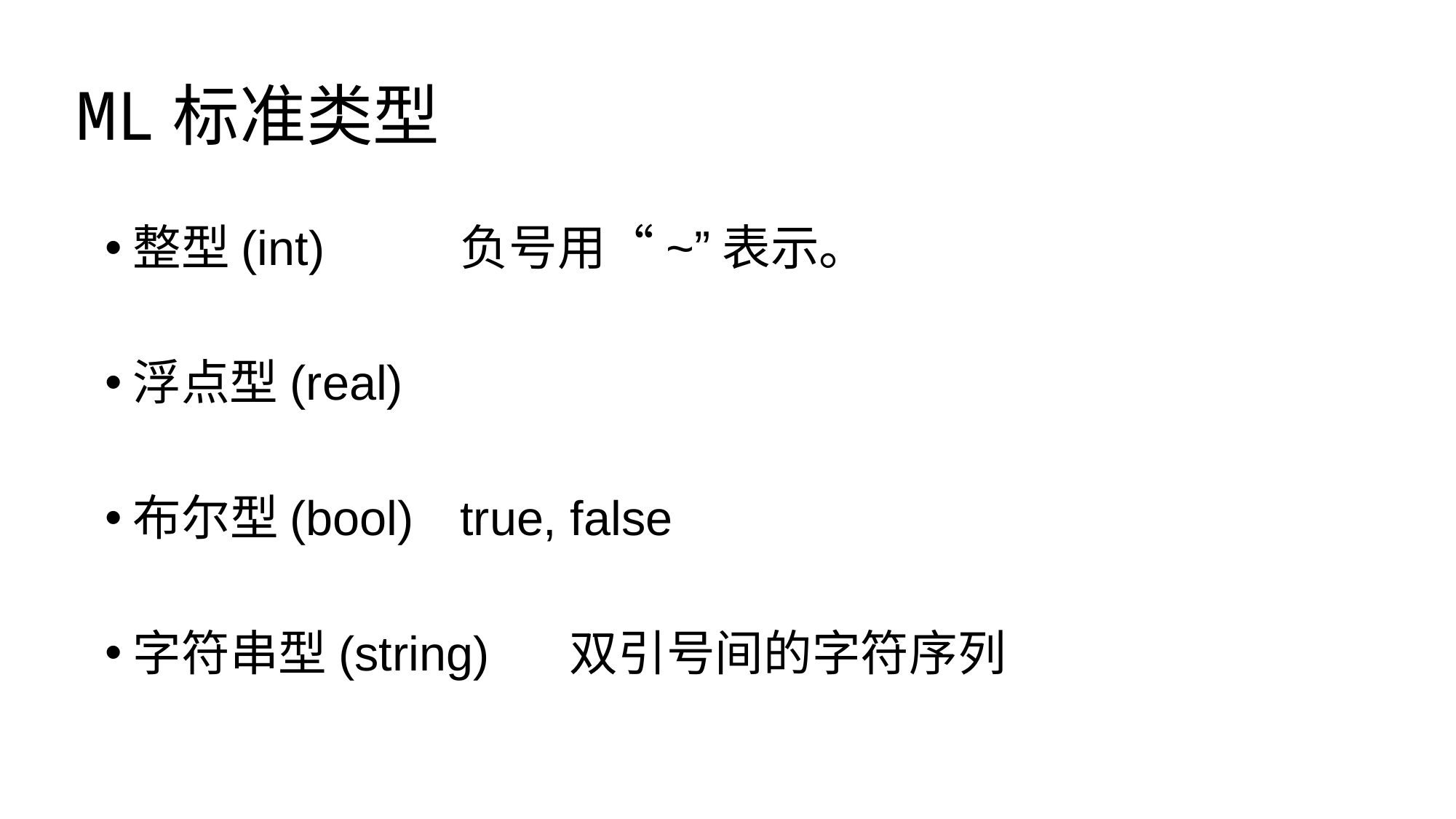

# ML标准类型
整型(int)		负号用“~”表示。

浮点型(real)

布尔型(bool)	true, false

字符串型(string)	双引号间的字符序列